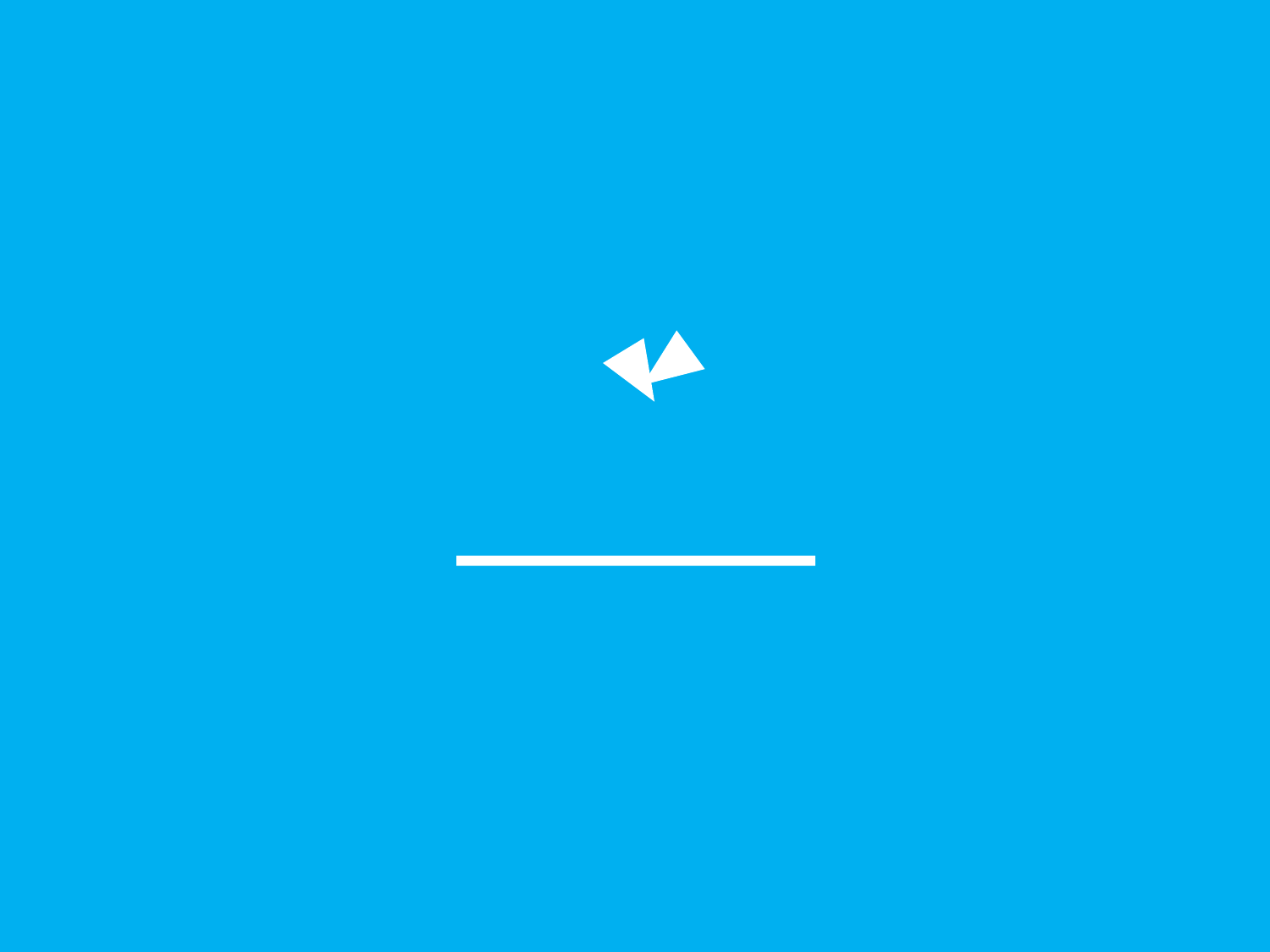

Paper Cat
논문 작성 시 표현 추천 시스템

팀 장최오
오준오 | 최연웅 | 장원준
발표자: 최연웅